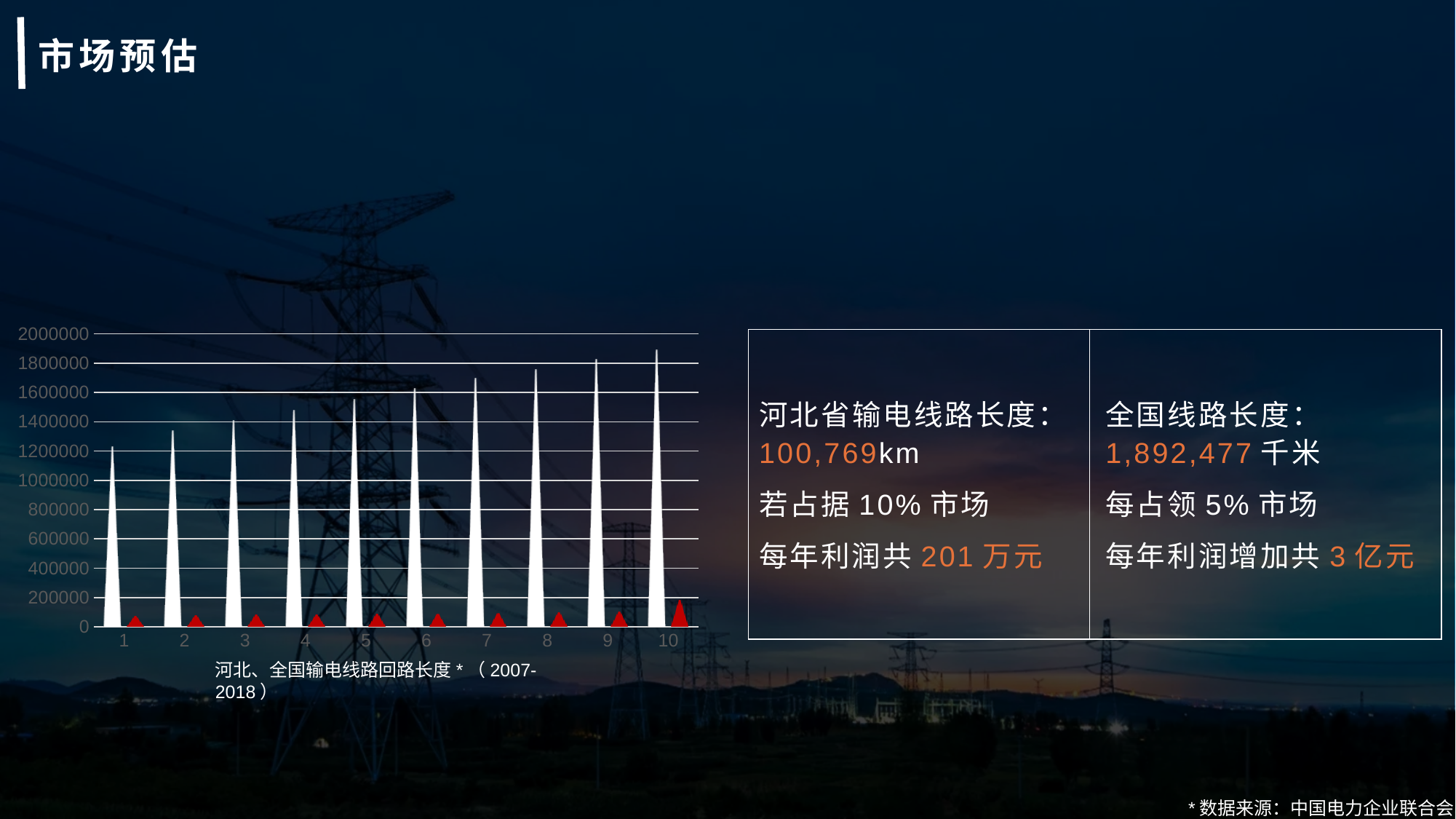

# 市场预估

### Chart

| Category |  |  |
|---|---|---|
全国线路长度：1,892,477千米
每占领5%市场
每年利润增加共3亿元
河北省输电线路长度：100,769km
若占据10%市场
每年利润共201万元
河北、全国输电线路回路长度*（2007-2018）

*数据来源：中国电力企业联合会